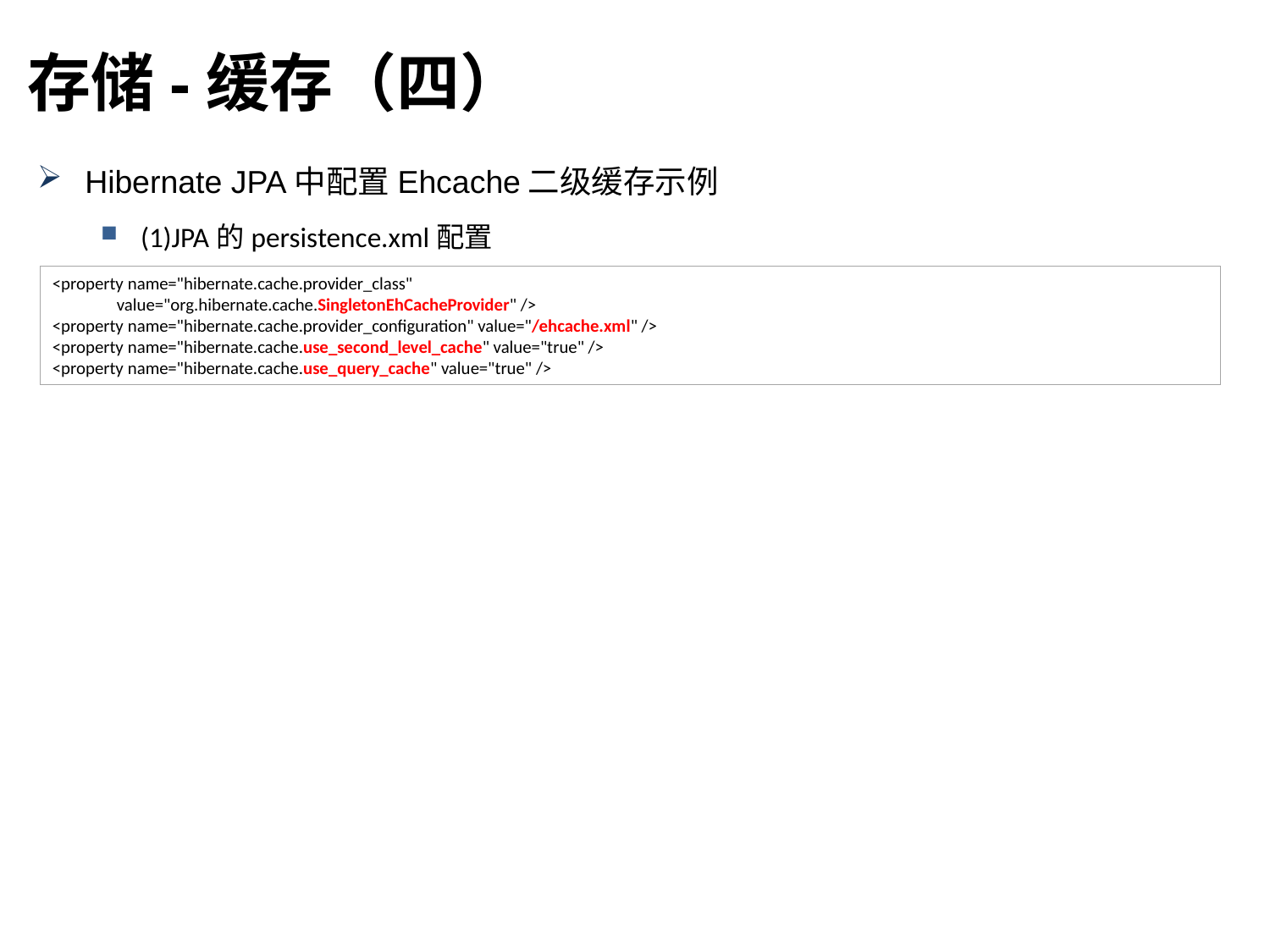

存储-缓存（四）
Hibernate JPA中配置Ehcache二级缓存示例
(1)JPA的persistence.xml配置

<property name="hibernate.cache.provider_class"
                value="org.hibernate.cache.SingletonEhCacheProvider" />
<property name="hibernate.cache.provider_configuration" value="/ehcache.xml" />
<property name="hibernate.cache.use_second_level_cache" value="true" />
<property name="hibernate.cache.use_query_cache" value="true" />